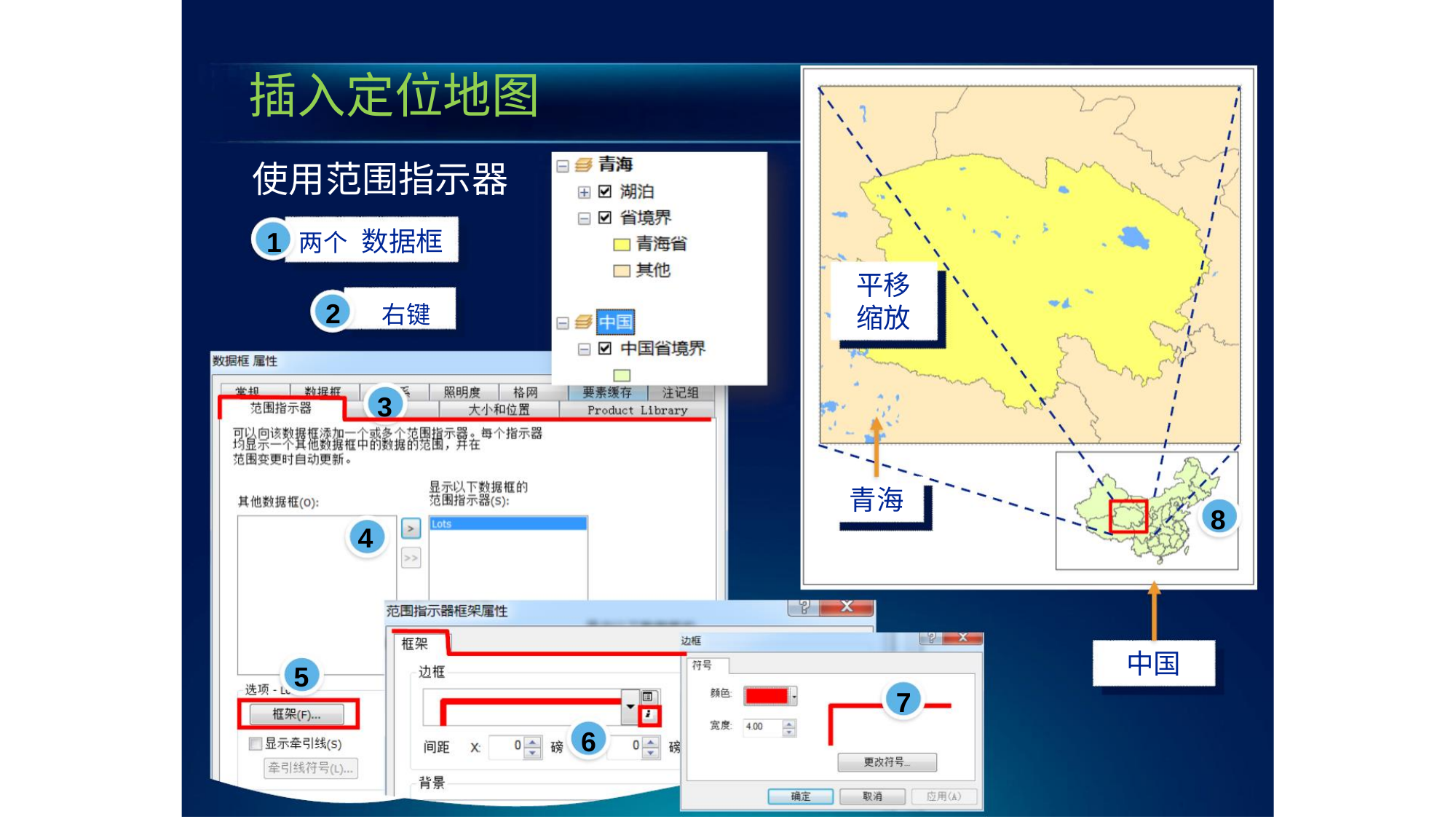

插入定位地图
使用范围指示器
1
两个 数据框
平移
缩放
2 右键
3
青海
8
4
中国
5
7
6